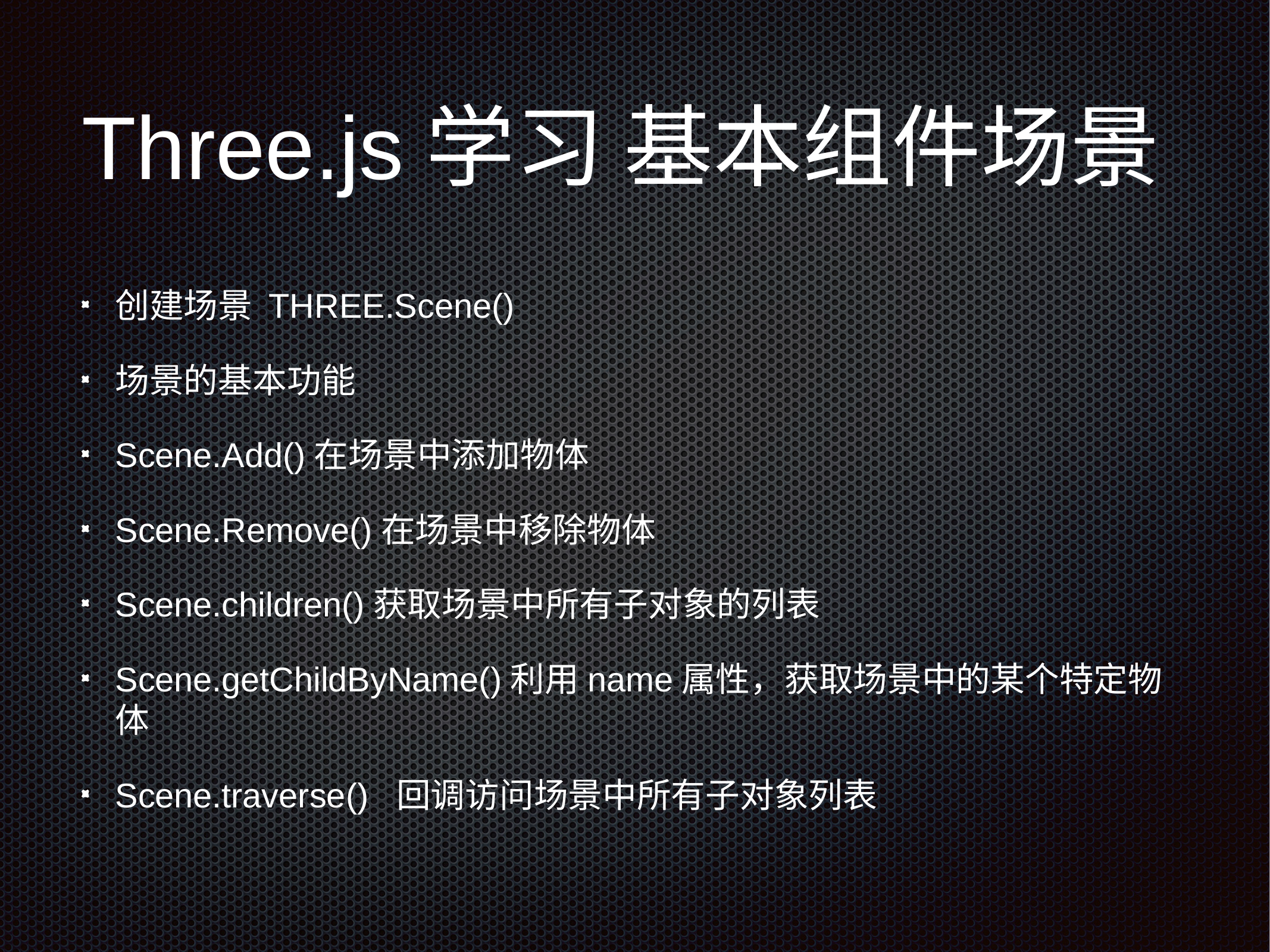

# Three.js学习 基本组件场景
创建场景 THREE.Scene()
场景的基本功能
Scene.Add()在场景中添加物体
Scene.Remove()在场景中移除物体
Scene.children()获取场景中所有子对象的列表
Scene.getChildByName()利用name属性，获取场景中的某个特定物体
Scene.traverse()  回调访问场景中所有子对象列表